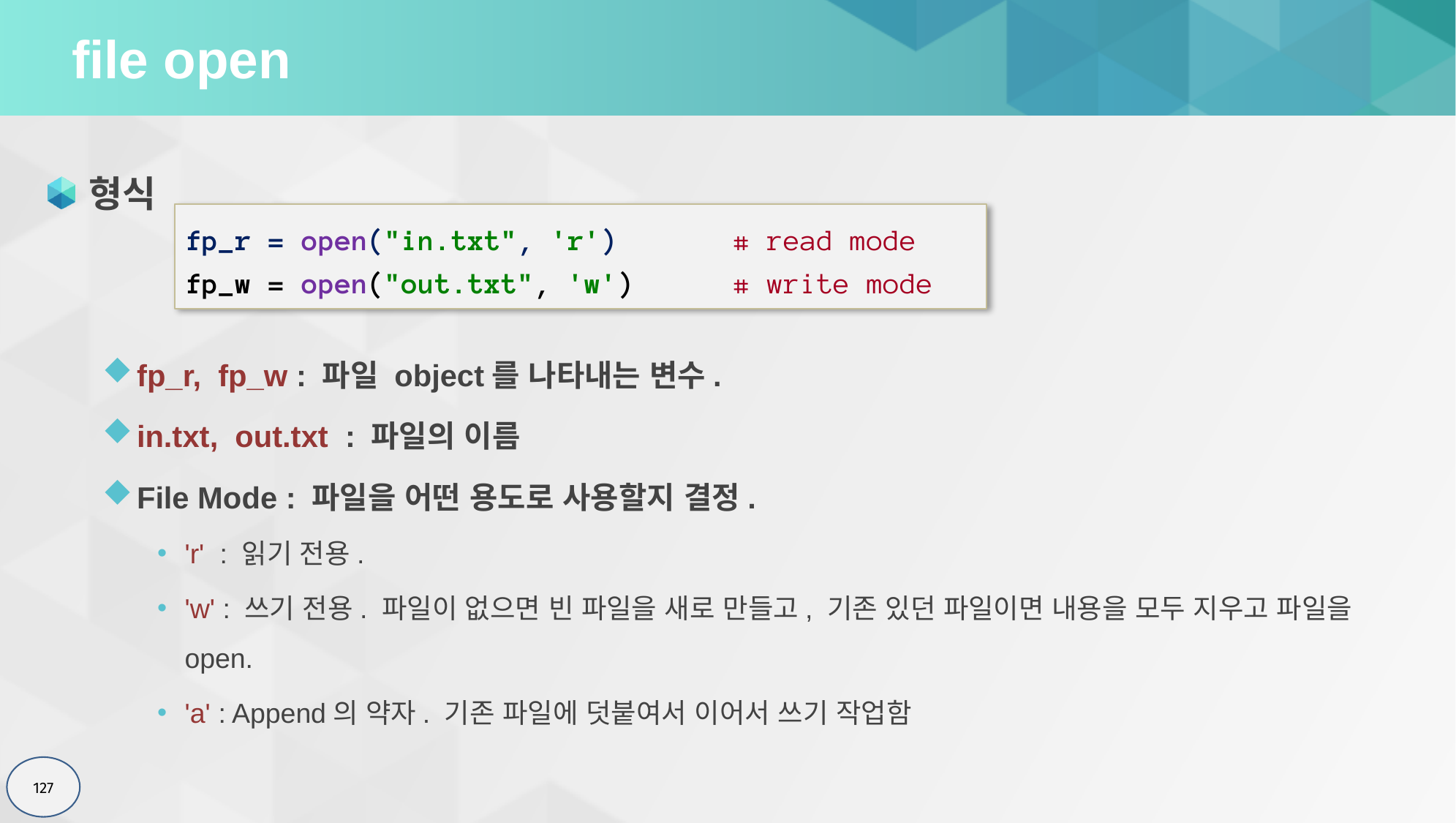

# file open
형식

fp_r,  fp_w : 파일 object를 나타내는 변수.
in.txt,  out.txt  : 파일의 이름
File Mode : 파일을 어떤 용도로 사용할지 결정.
'r'  : 읽기 전용.
'w' : 쓰기 전용. 파일이 없으면 빈 파일을 새로 만들고, 기존 있던 파일이면 내용을 모두 지우고 파일을 open.
'a' : Append의 약자. 기존 파일에 덧붙여서 이어서 쓰기 작업함
fp_r = open("in.txt", 'r')		# read mode
fp_w = open("out.txt", 'w')	# write mode